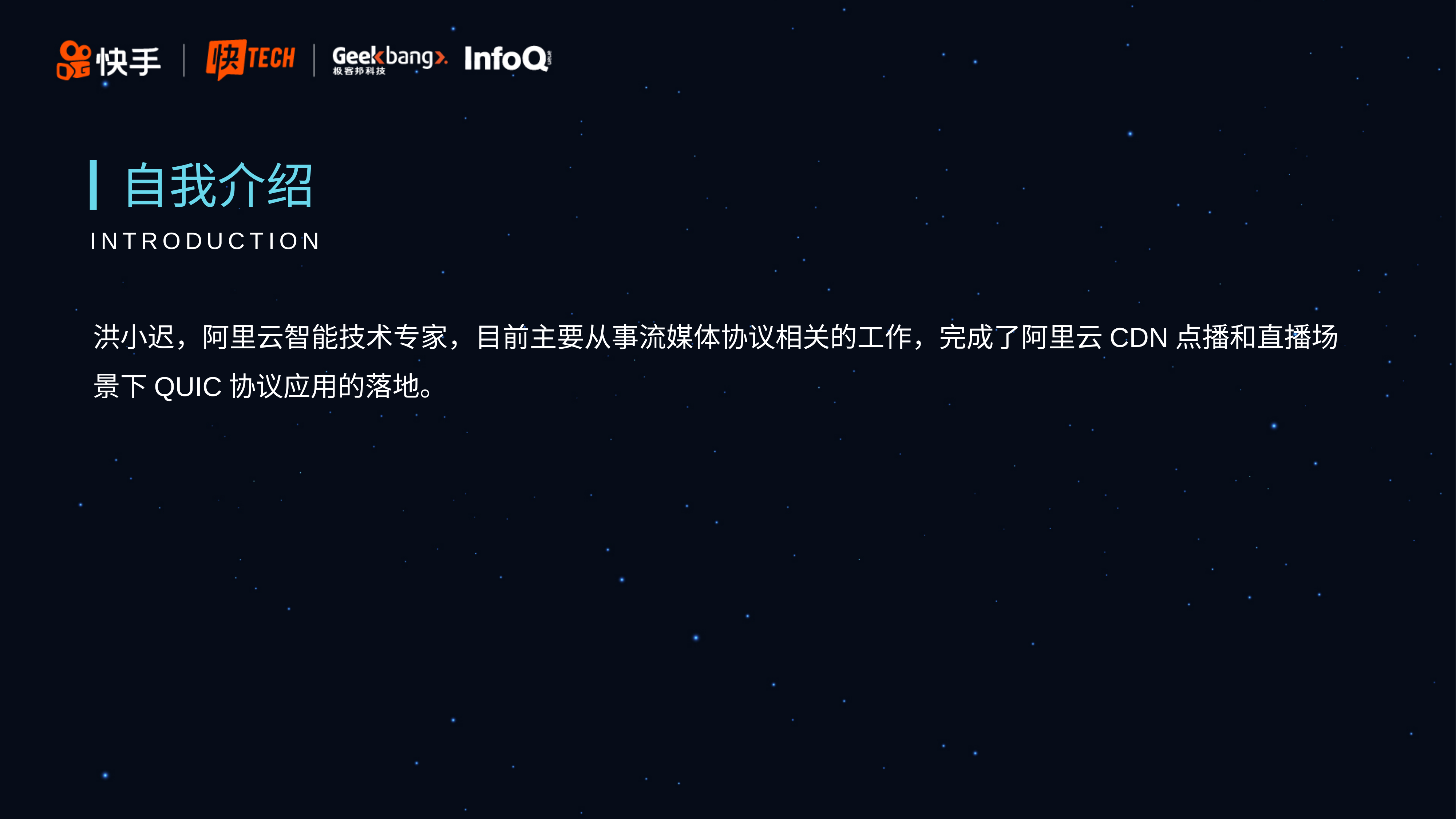

洪小迟，阿里云智能技术专家，目前主要从事流媒体协议相关的工作，完成了阿里云CDN点播和直播场景下QUIC协议应用的落地。